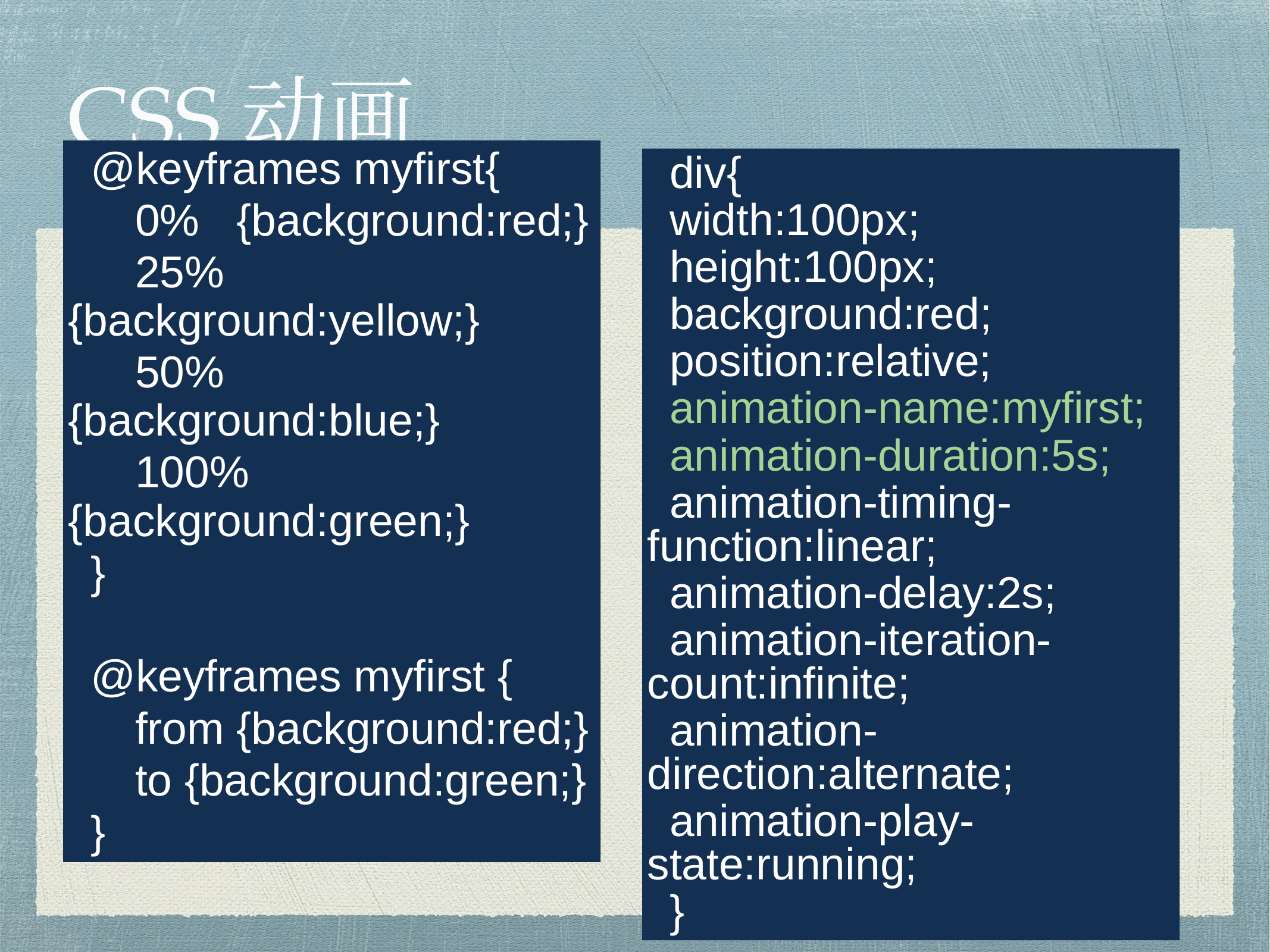

# CSS动画
@keyframes myfirst{
0%   {background:red;}
25%  {background:yellow;}
50%  {background:blue;}
100% {background:green;}
}

@keyframes myfirst {
from {background:red;}
to {background:green;}
}
div{
width:100px;
height:100px;
background:red;
position:relative;
animation-name:myfirst;
animation-duration:5s;
animation-timing-function:linear;
animation-delay:2s;
animation-iteration-count:infinite;
animation-direction:alternate;
animation-play-state:running;
}